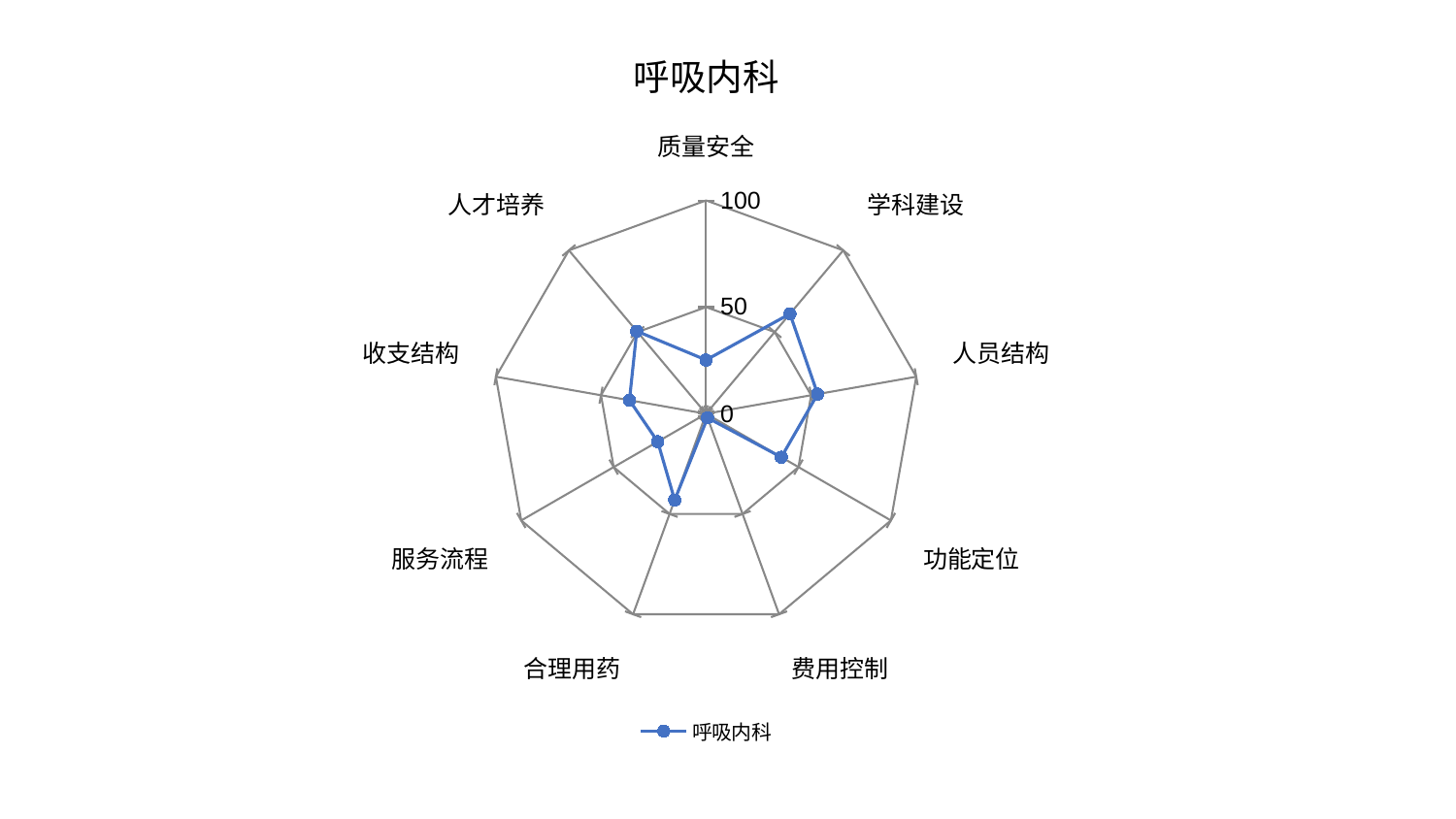

### Chart: 呼吸内科

| Category | 呼吸内科 |
|---|---|
| 质量安全 | 25.208468051690442 |
| 学科建设 | 61.1861354219699 |
| 人员结构 | 53.10429552720468 |
| 功能定位 | 40.72363882072276 |
| 费用控制 | 2.015159114906709 |
| 合理用药 | 43.03736961891177 |
| 服务流程 | 26.18115971843917 |
| 收支结构 | 36.47449805972622 |
| 人才培养 | 50.57051719540749 |
118